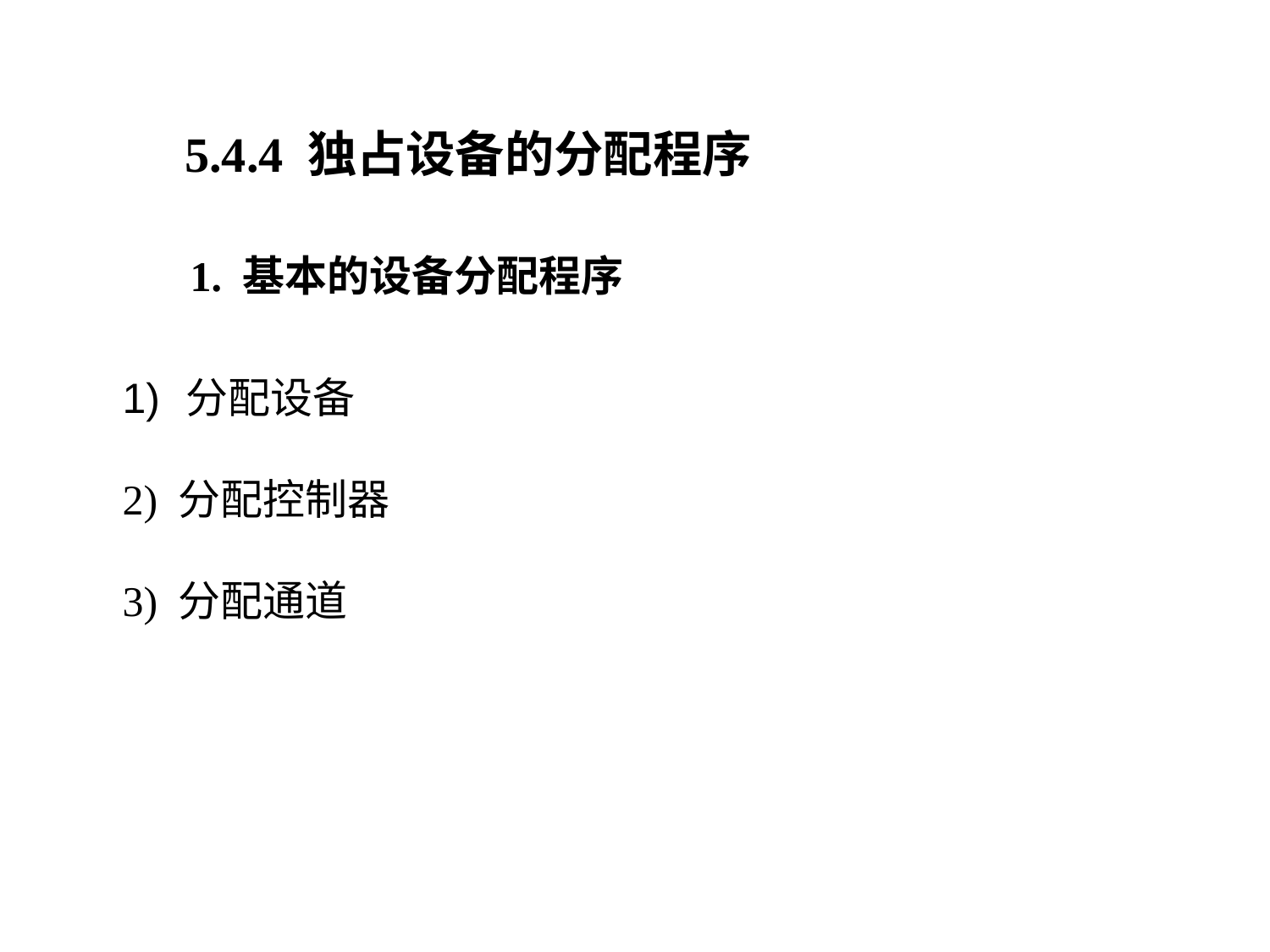

5.4.4 独占设备的分配程序
1. 基本的设备分配程序
分配设备
2) 分配控制器
3) 分配通道